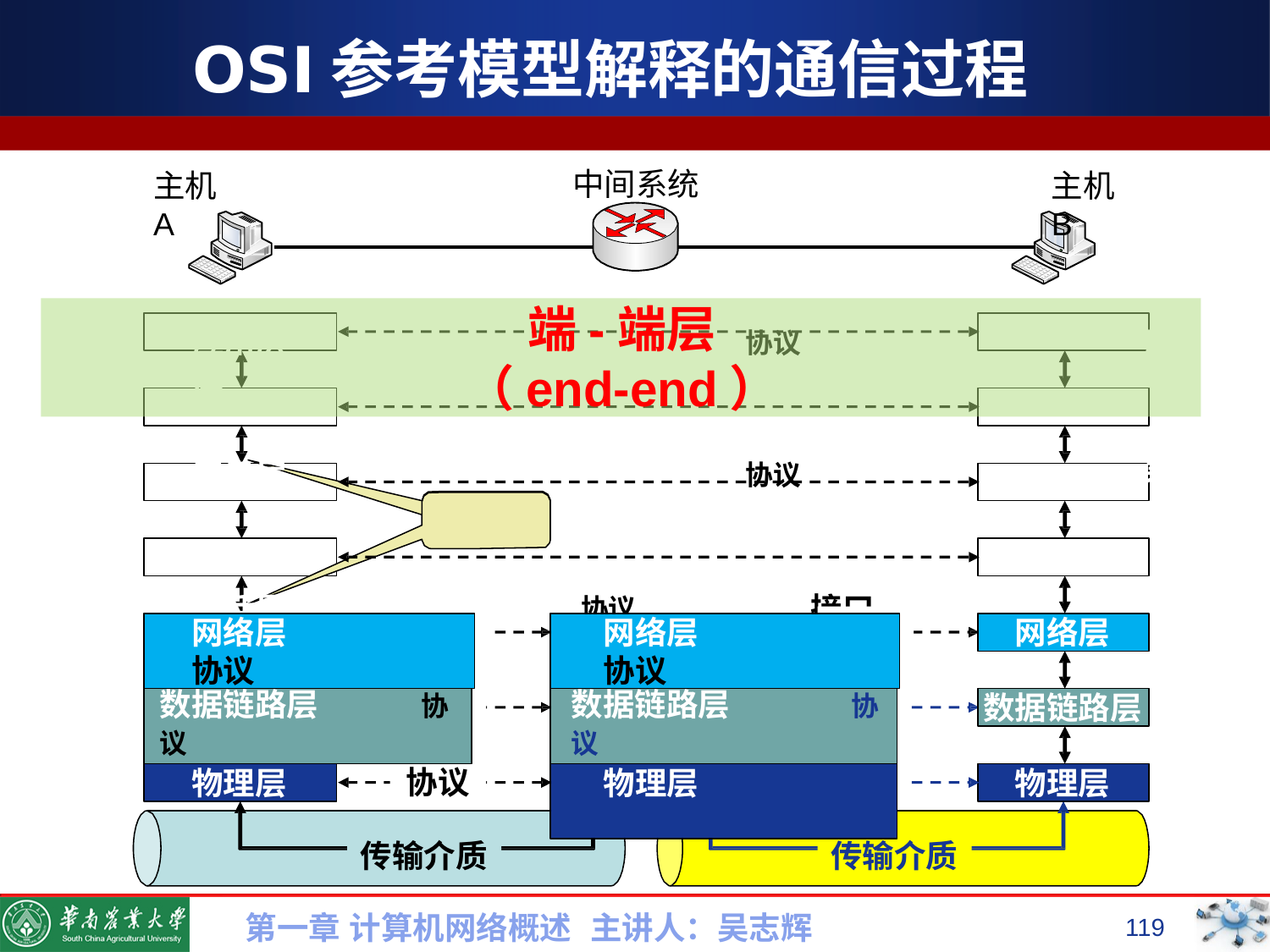

# OSI参考模型解释的通信过程
中间系统
主机 A
主机 B

端-端层
（end-end）
应用层	协议	应用层

表示层	协议	表示层

会话层		协议	会话层 接口
传输层	协议	传输层

网络层	协议
网络层	协议
网络层

数据链路层	协议
数据链路层	协议
数据链路层

协议
物理层
物理层	协议
物理层

传输介质
传输介质
第一章 计算机网络概述  主讲人：吴志辉
119